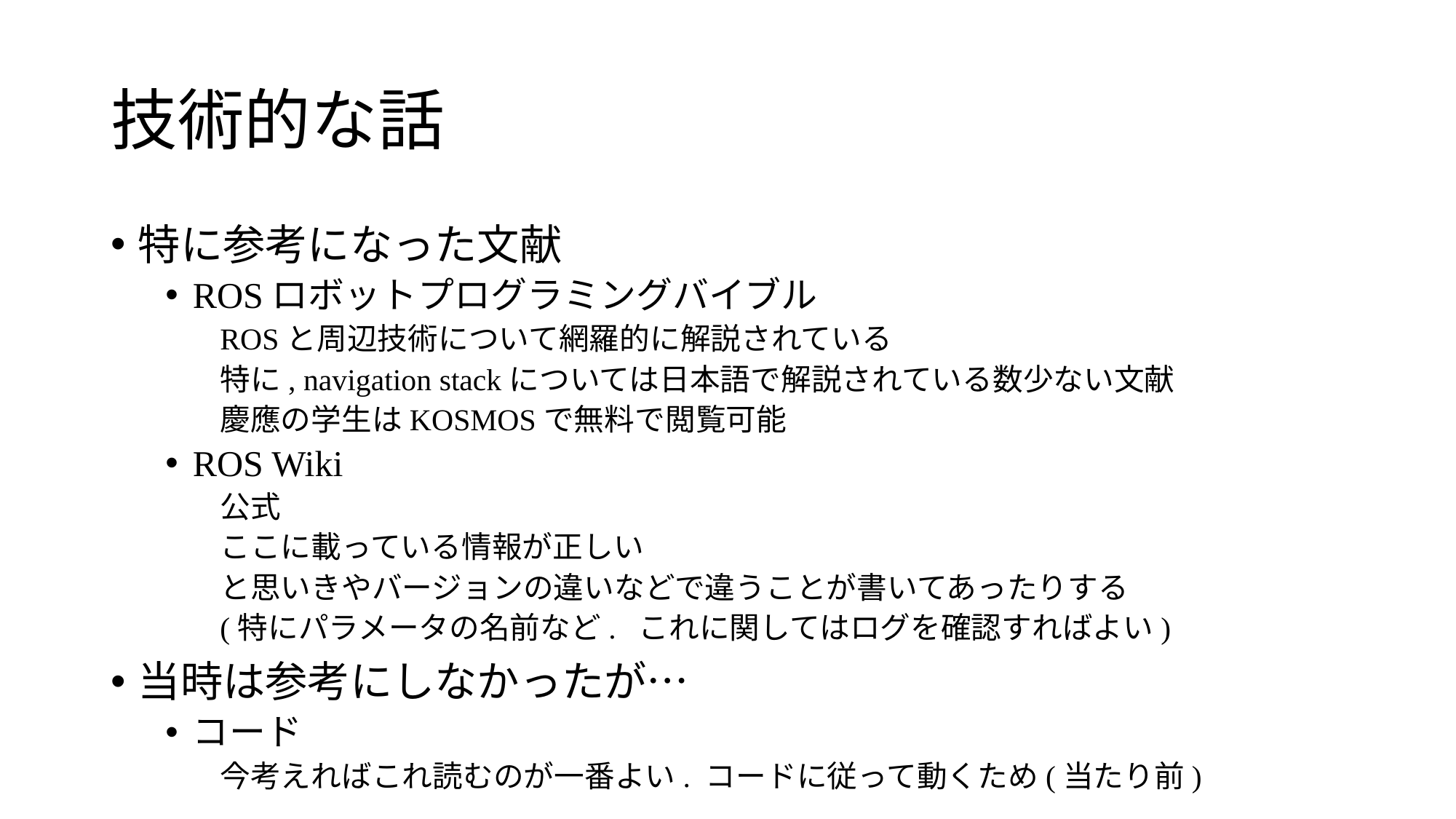

# 技術的な話
特に参考になった文献
ROSロボットプログラミングバイブル
ROSと周辺技術について網羅的に解説されている
特に, navigation stackについては日本語で解説されている数少ない文献
慶應の学生はKOSMOSで無料で閲覧可能
ROS Wiki
公式
ここに載っている情報が正しい
と思いきやバージョンの違いなどで違うことが書いてあったりする
(特にパラメータの名前など.  これに関してはログを確認すればよい)
当時は参考にしなかったが…
コード
今考えればこれ読むのが一番よい. コードに従って動くため(当たり前)